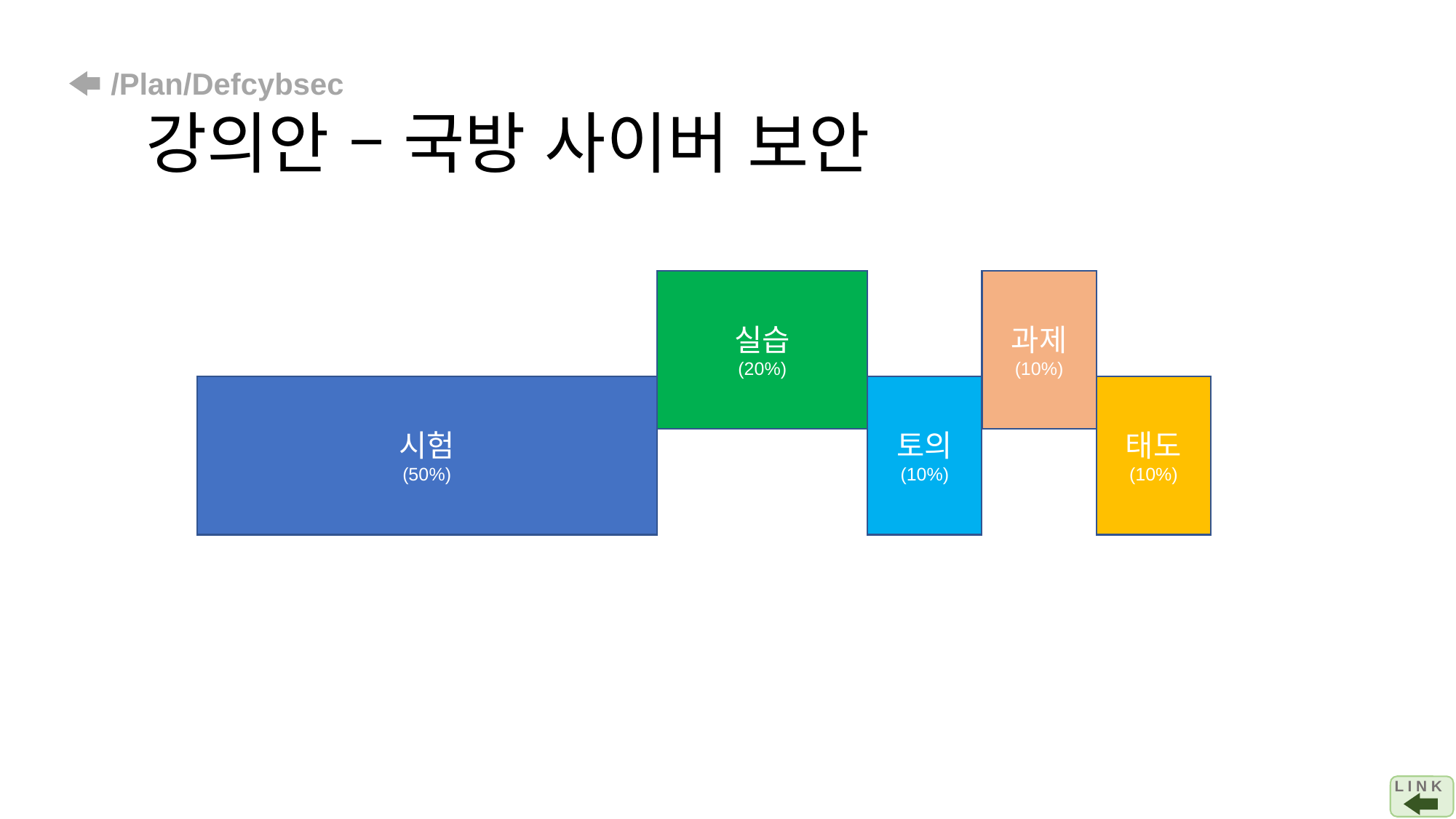

# /Plan/Defcybsec 강의안 – 국방 사이버 보안

과제
(10%)
실습
(20%)
태도
(10%)
토의
(10%)
시험
(50%)
L I N K